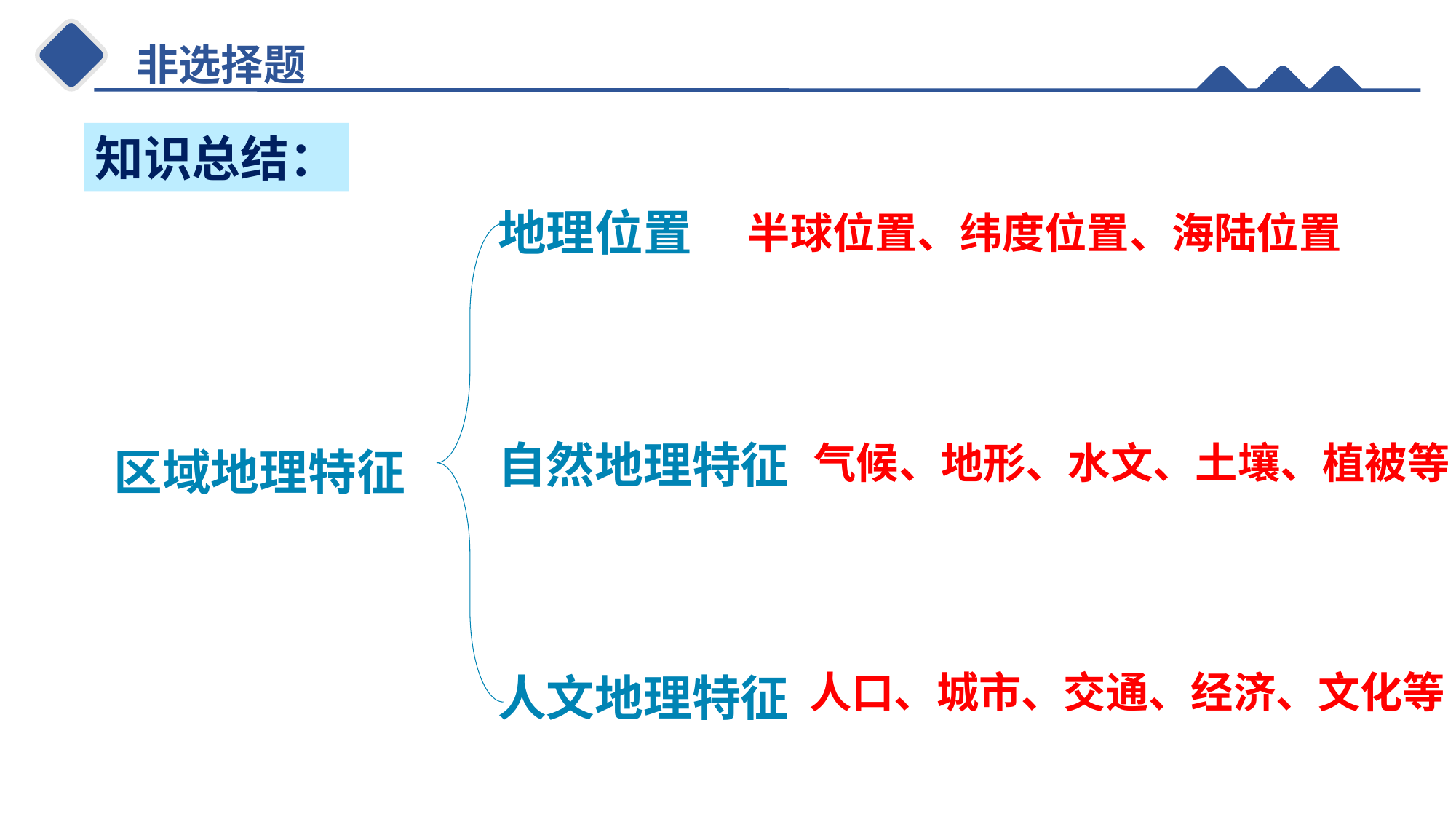

知识总结：
地理位置

自然地理特征

人文地理特征
半球位置、纬度位置、海陆位置

区域地理特征
气候、地形、水文、土壤、植被等

人口、城市、交通、经济、文化等